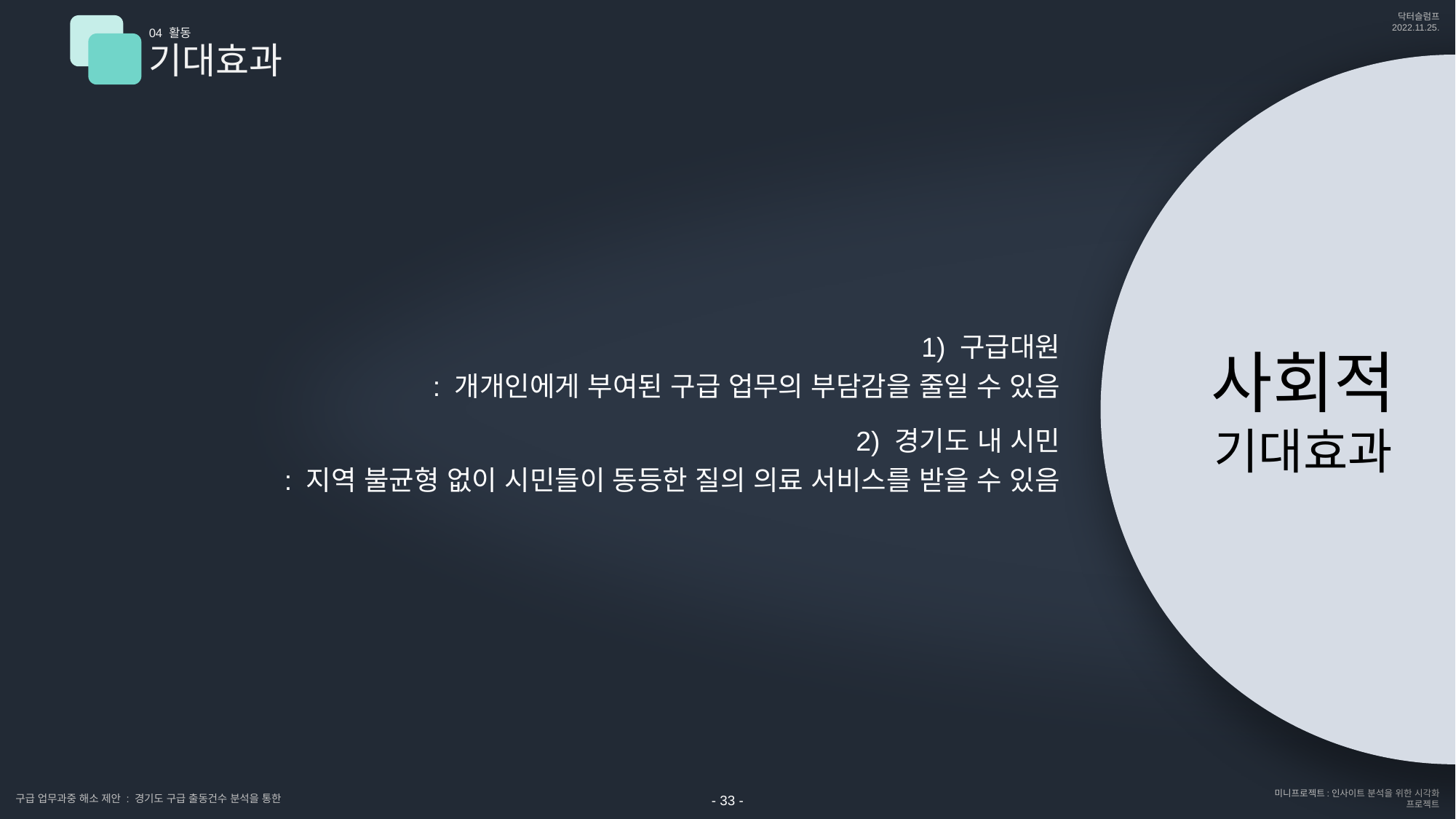

04 활동

기대효과

1) 구급대원
: 개개인에게 부여된 구급 업무의 부담감을 줄일 수 있음

2) 경기도 내 시민
: 지역 불균형 없이 시민들이 동등한 질의 의료 서비스를 받을 수 있음
사회적
기대효과
- 33 -